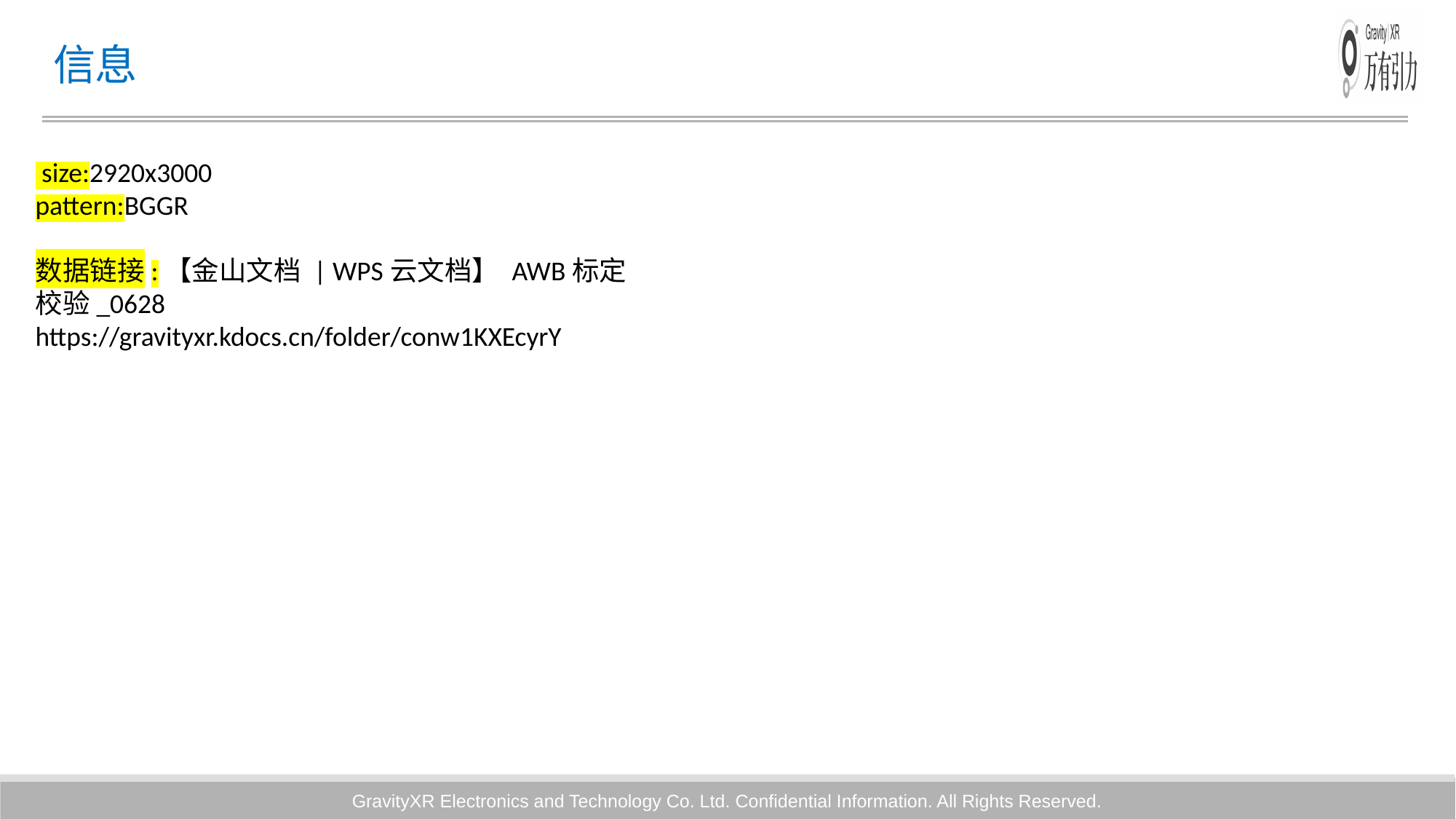

# 信息
 size:2920x3000
pattern:BGGR

数据链接:【金山文档 | WPS云文档】 AWB标定校验_0628
https://gravityxr.kdocs.cn/folder/conw1KXEcyrY